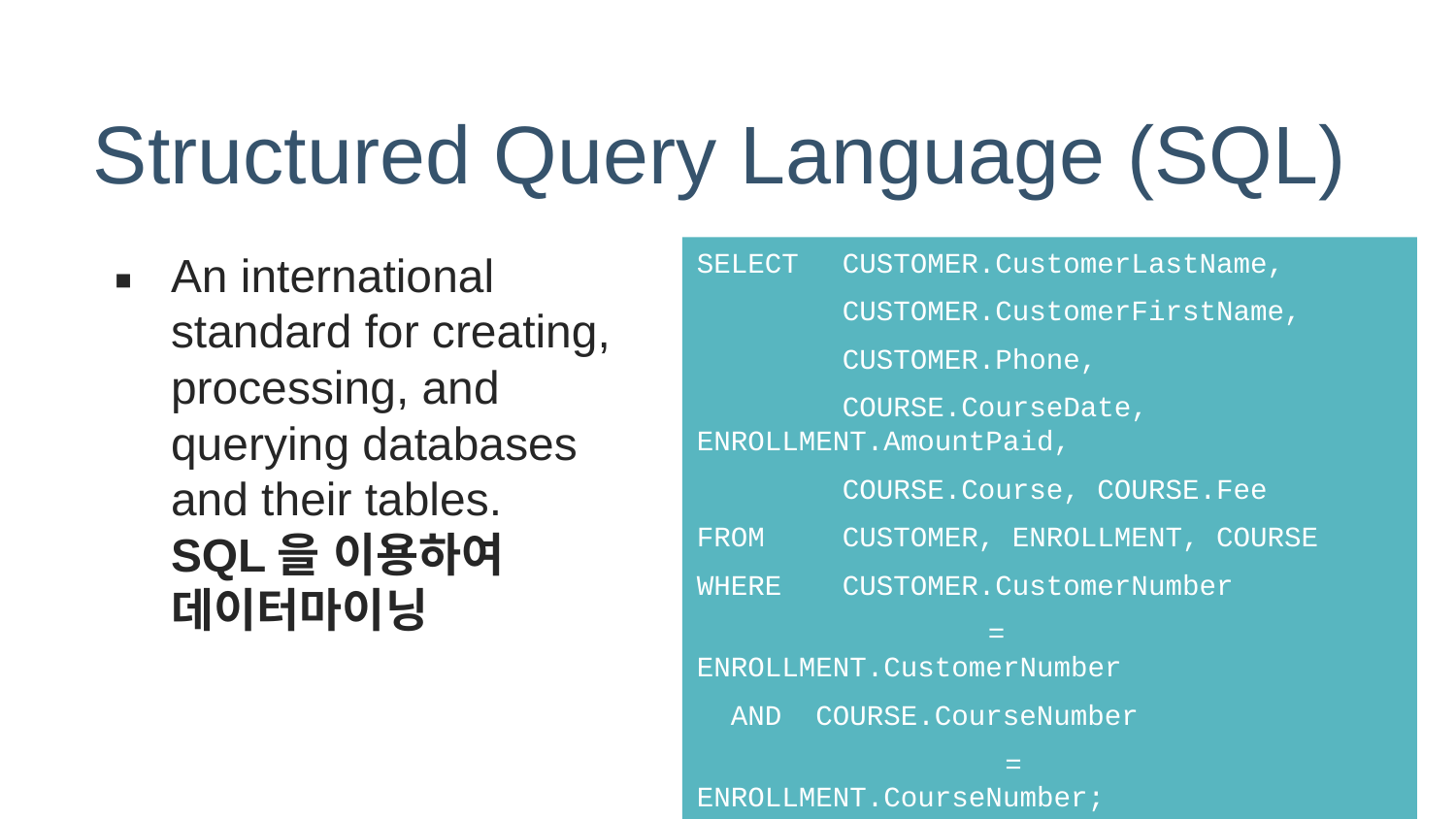

# Structured Query Language (SQL)
SELECT	CUSTOMER.CustomerLastName,
	CUSTOMER.CustomerFirstName,
	CUSTOMER.Phone,
	COURSE.CourseDate, ENROLLMENT.AmountPaid,
	COURSE.Course, COURSE.Fee
FROM	CUSTOMER, ENROLLMENT, COURSE
WHERE	CUSTOMER.CustomerNumber
		= ENROLLMENT.CustomerNumber
  AND  COURSE.CourseNumber
		 = ENROLLMENT.CourseNumber;
An international standard for creating, processing, and querying databases and their tables.
SQL을 이용하여 데이터마이닝